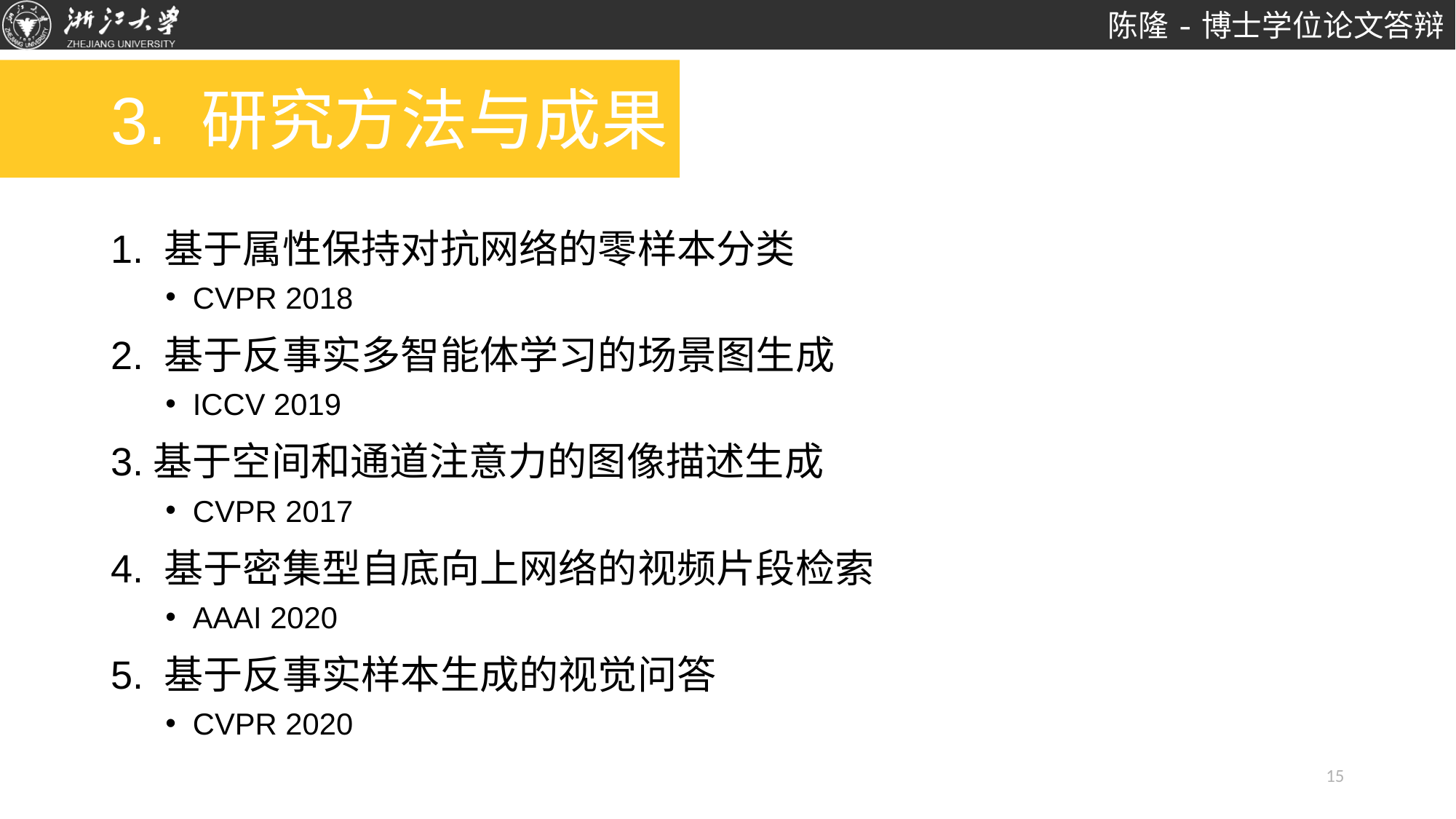

# 3. 研究方法与成果
1. 基于属性保持对抗网络的零样本分类
CVPR 2018
2. 基于反事实多智能体学习的场景图生成
ICCV 2019
3.基于空间和通道注意力的图像描述生成
CVPR 2017
4. 基于密集型自底向上网络的视频片段检索
AAAI 2020
5. 基于反事实样本生成的视觉问答
CVPR 2020
15